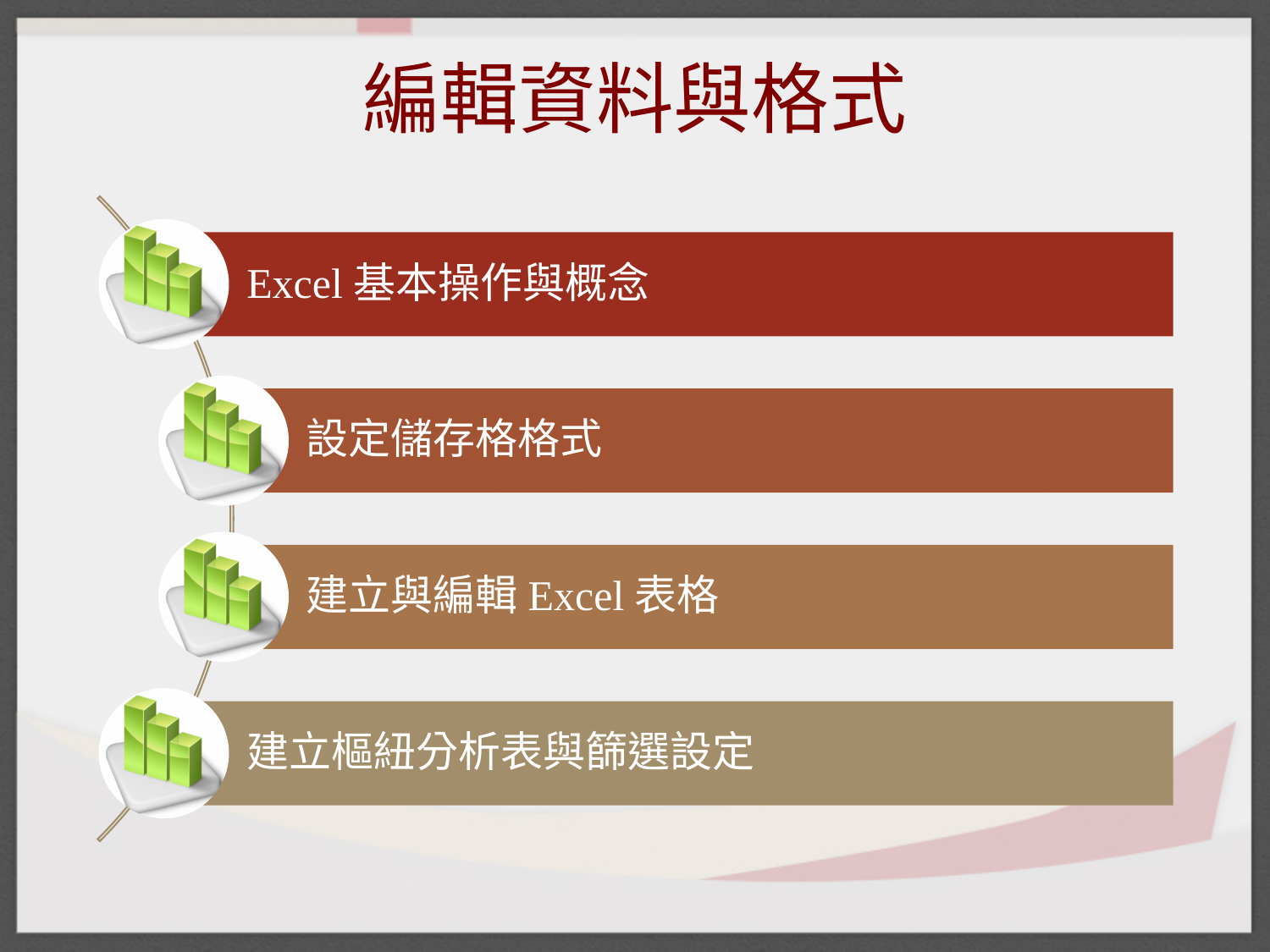

# 編輯資料與格式
Excel基本操作與概念
設定儲存格格式
建立與編輯Excel表格
建立樞紐分析表與篩選設定